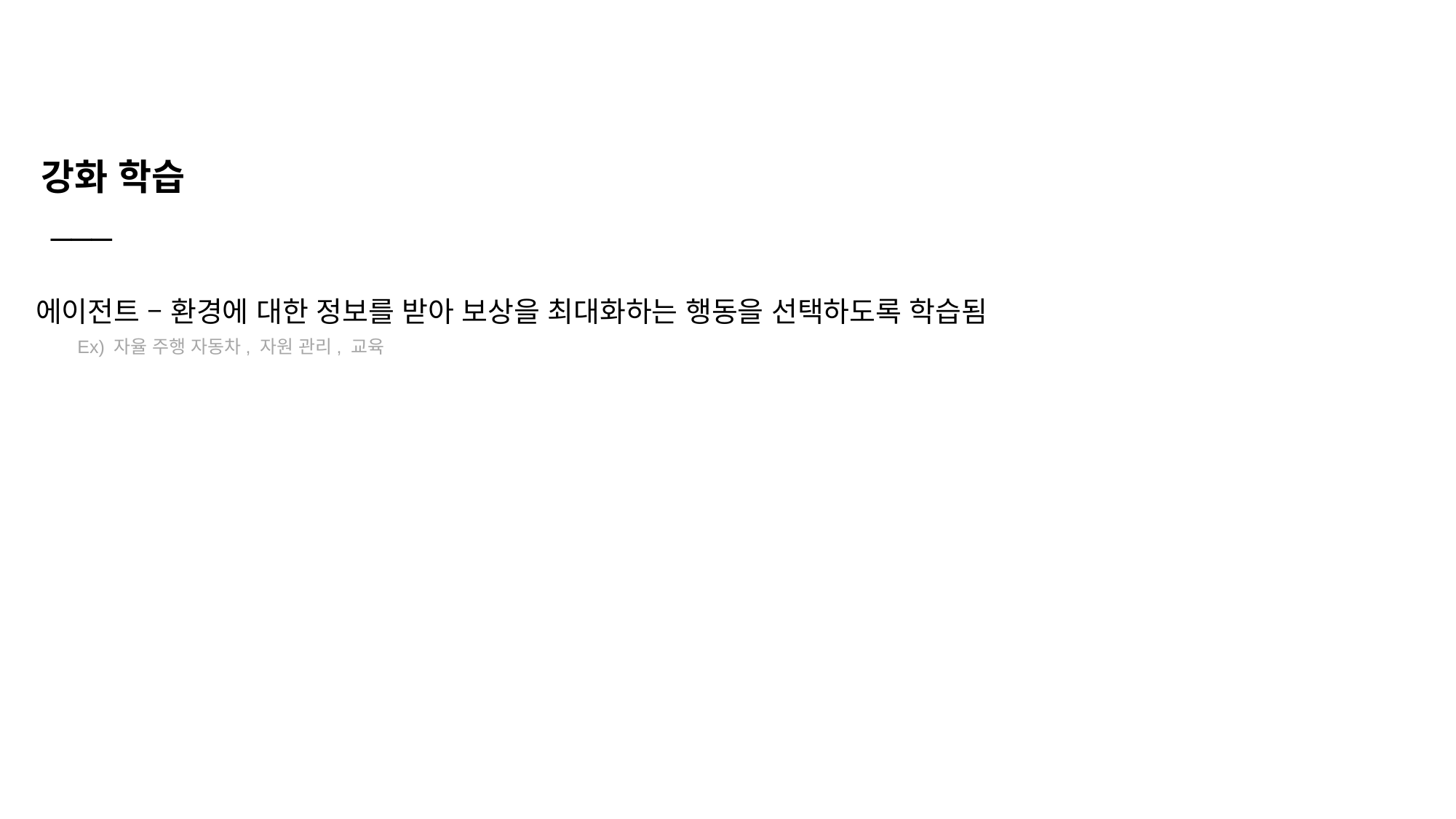

강화 학습
 ___
에이전트 – 환경에 대한 정보를 받아 보상을 최대화하는 행동을 선택하도록 학습됨
Ex) 자율 주행 자동차, 자원 관리, 교육